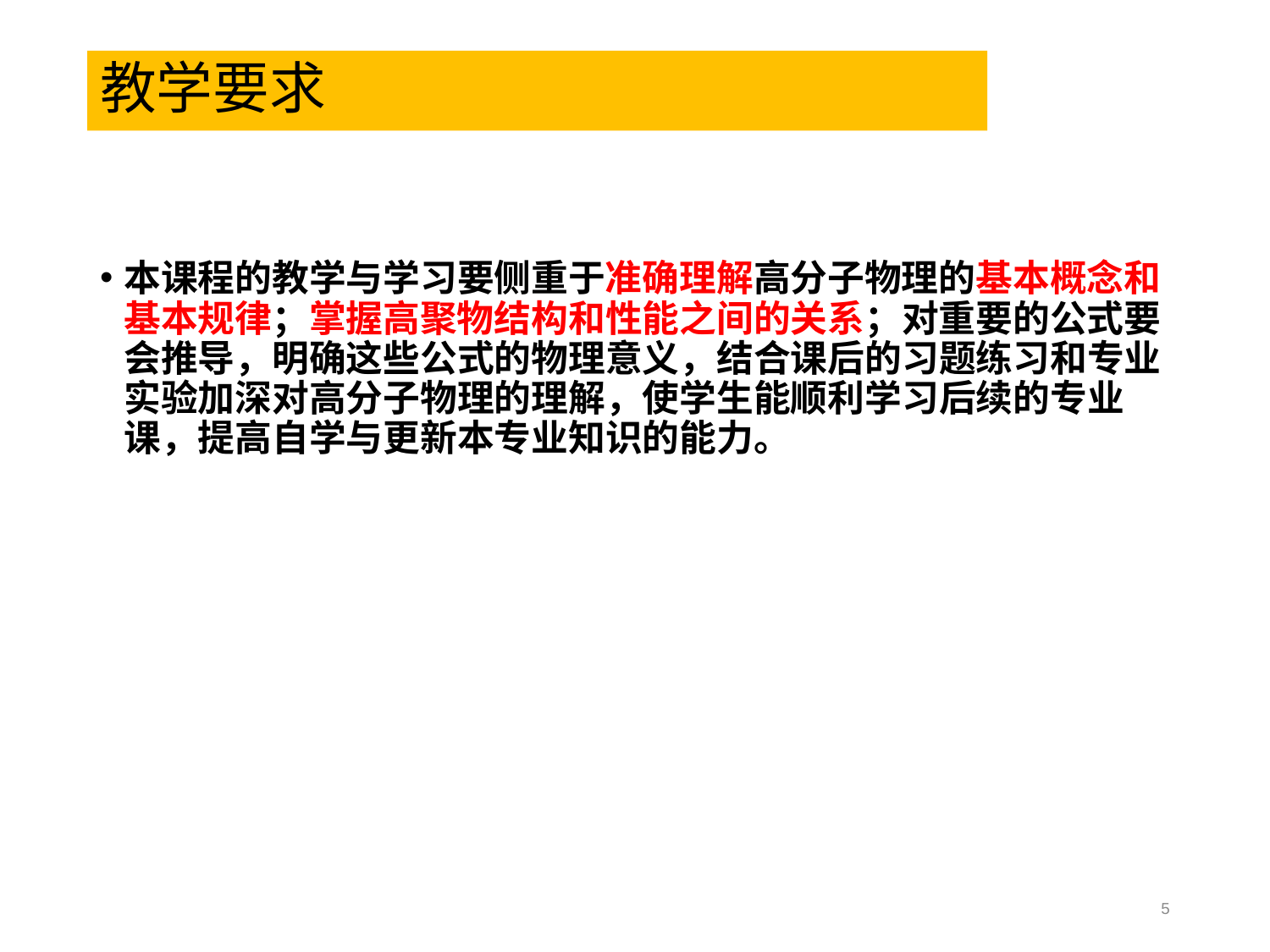

# 教学要求
本课程的教学与学习要侧重于准确理解高分子物理的基本概念和基本规律；掌握高聚物结构和性能之间的关系；对重要的公式要会推导，明确这些公式的物理意义，结合课后的习题练习和专业实验加深对高分子物理的理解，使学生能顺利学习后续的专业课，提高自学与更新本专业知识的能力。
5